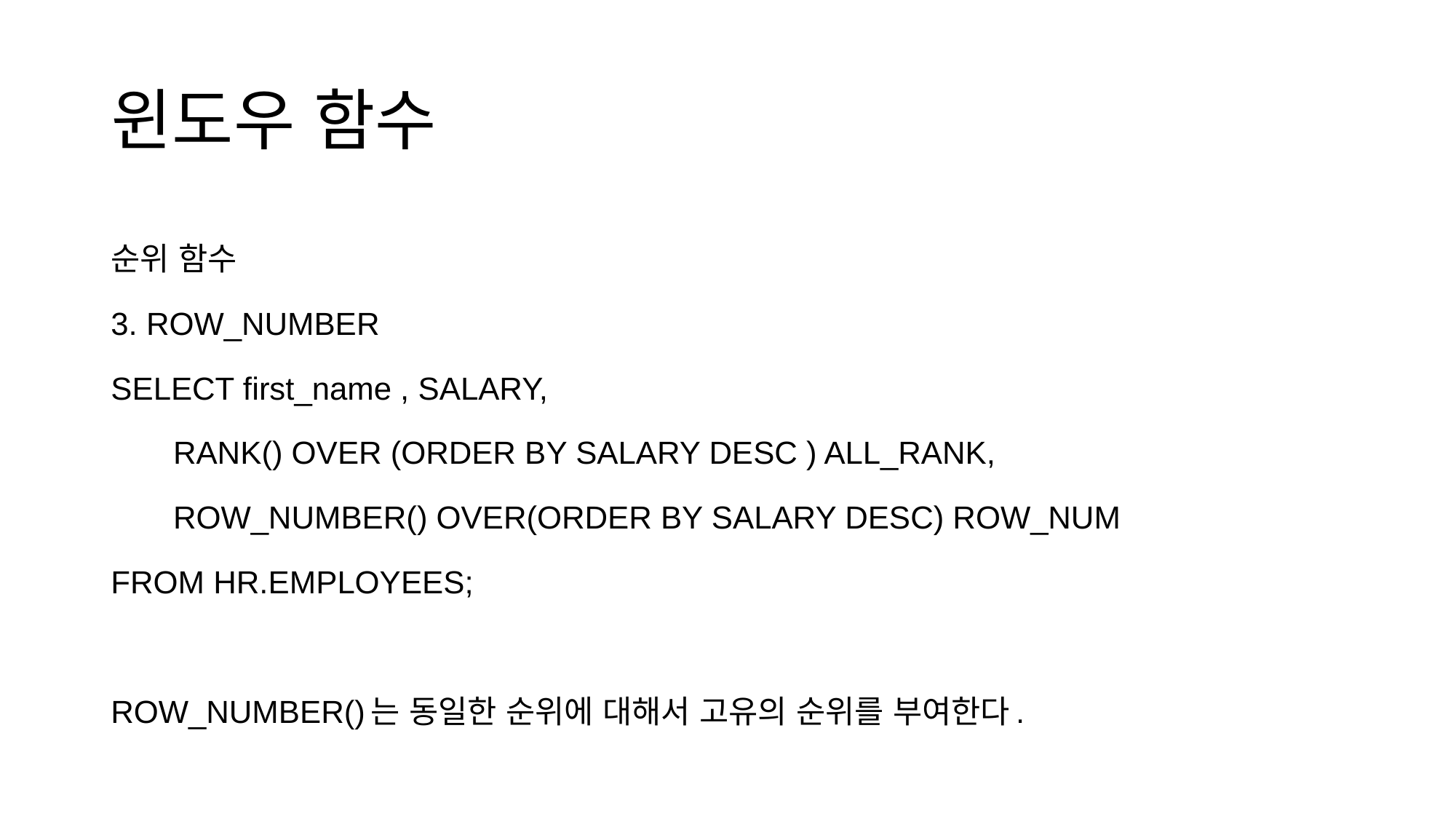

# 윈도우 함수
순위 함수
3. ROW_NUMBER
SELECT first_name , SALARY,
       RANK() OVER (ORDER BY SALARY DESC ) ALL_RANK,
       ROW_NUMBER() OVER(ORDER BY SALARY DESC) ROW_NUM
FROM HR.EMPLOYEES;

ROW_NUMBER()는 동일한 순위에 대해서 고유의 순위를 부여한다.